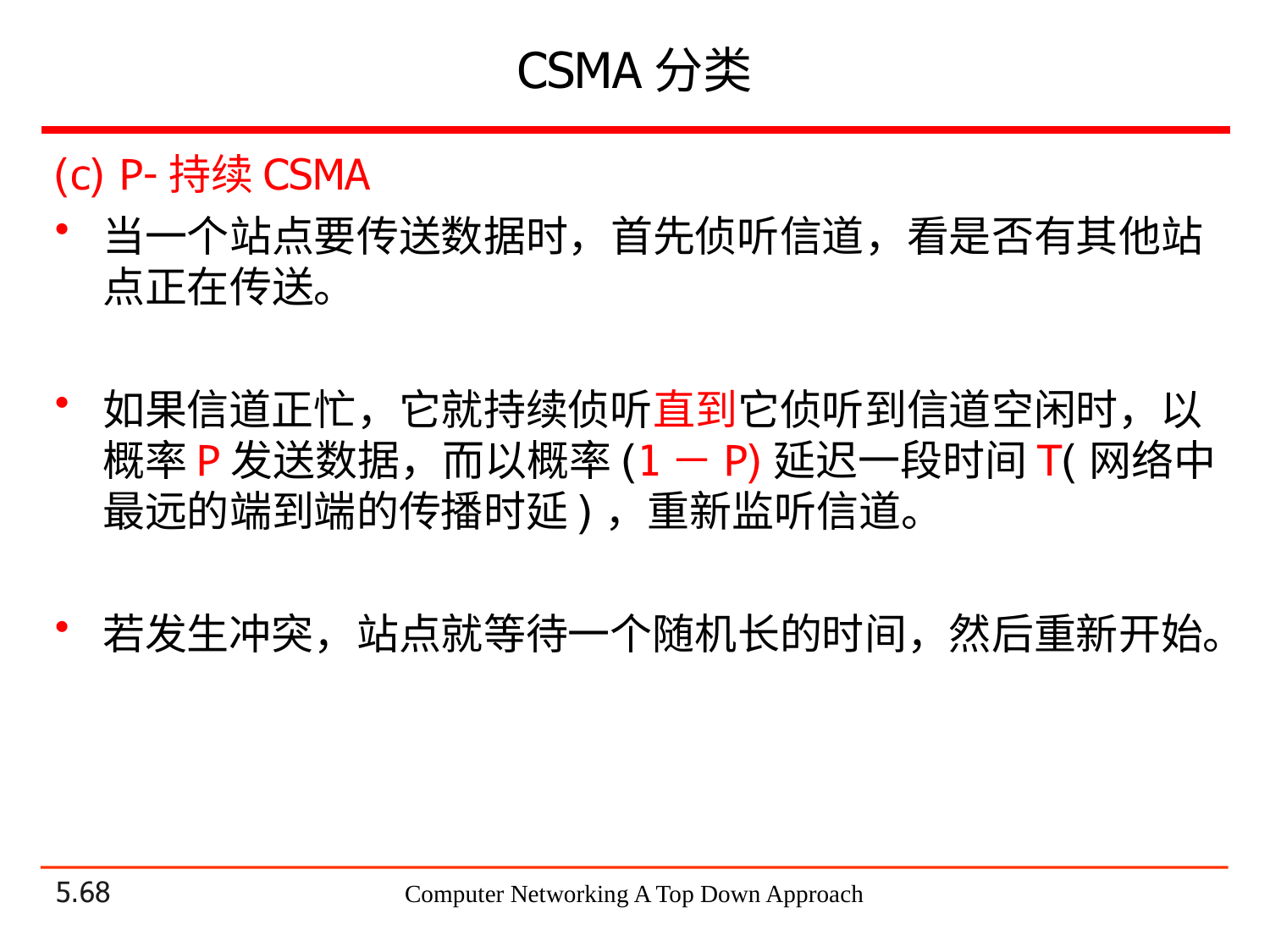

# CSMA分类
(c) P-持续CSMA
当一个站点要传送数据时，首先侦听信道，看是否有其他站点正在传送。

如果信道正忙，它就持续侦听直到它侦听到信道空闲时，以概率P发送数据，而以概率(1－P)延迟一段时间T(网络中最远的端到端的传播时延)，重新监听信道。

若发生冲突，站点就等待一个随机长的时间，然后重新开始。